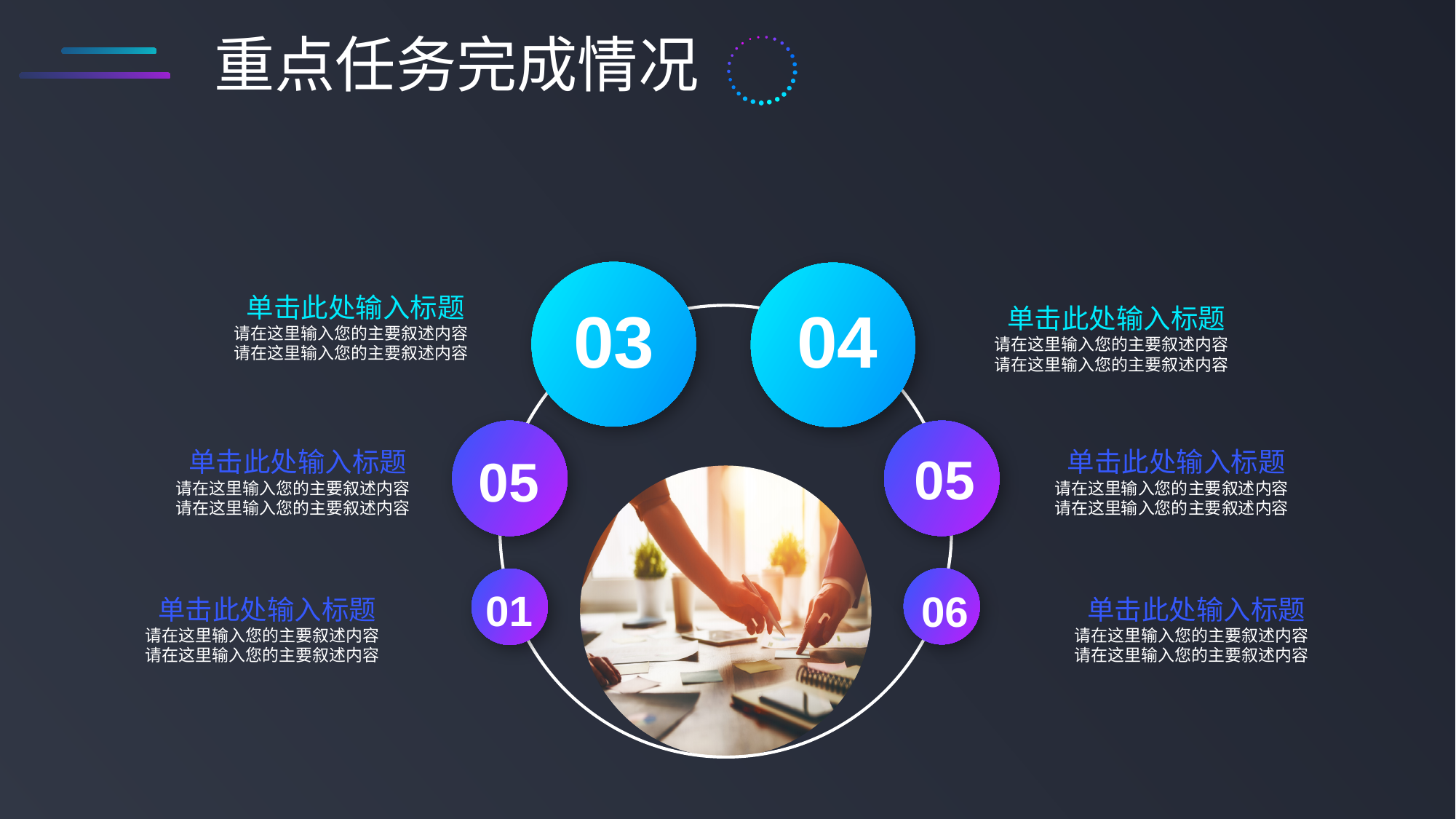

重点任务完成情况

  03

  04
 单击此处输入标题
请在这里输入您的主要叙述内容
请在这里输入您的主要叙述内容

 单击此处输入标题
请在这里输入您的主要叙述内容
请在这里输入您的主要叙述内容

  05

  05
 单击此处输入标题
请在这里输入您的主要叙述内容
请在这里输入您的主要叙述内容

 单击此处输入标题
请在这里输入您的主要叙述内容
请在这里输入您的主要叙述内容

  06

  01
 单击此处输入标题
请在这里输入您的主要叙述内容
请在这里输入您的主要叙述内容

 单击此处输入标题
请在这里输入您的主要叙述内容
请在这里输入您的主要叙述内容